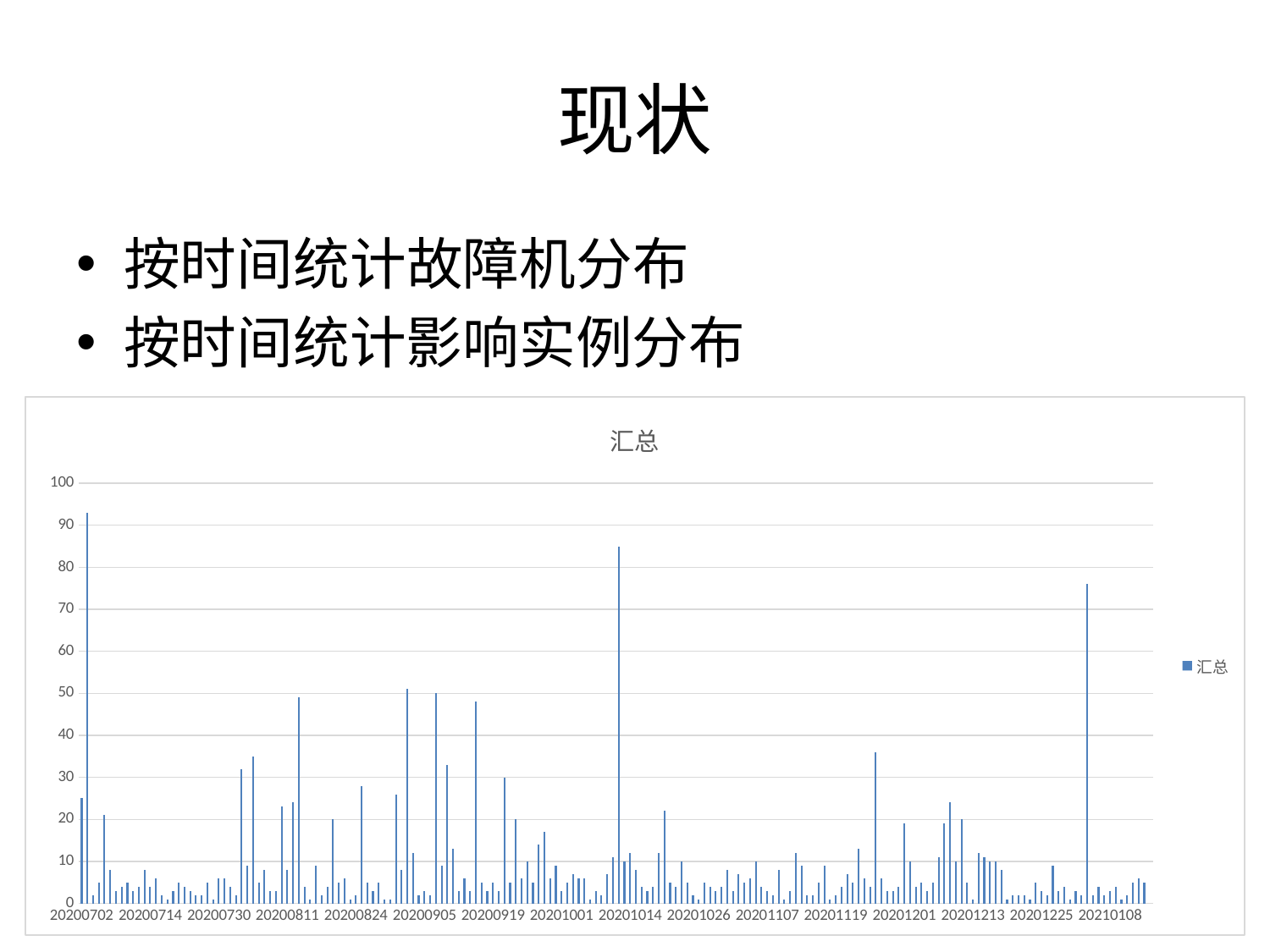

# 现状
按时间统计故障机分布
按时间统计影响实例分布

### Chart:

| Category | 汇总 |
|---|---|
| 20200702 | 25.0 |
| 20200703 | 93.0 |
| 20200704 | 2.0 |
| 20200705 | 5.0 |
| 20200706 | 21.0 |
| 20200707 | 8.0 |
| 20200708 | 3.0 |
| 20200709 | 4.0 |
| 20200710 | 5.0 |
| 20200711 | 3.0 |
| 20200712 | 4.0 |
| 20200713 | 8.0 |
| 20200714 | 4.0 |
| 20200715 | 6.0 |
| 20200716 | 2.0 |
| 20200717 | 1.0 |
| 20200718 | 3.0 |
| 20200720 | 5.0 |
| 20200721 | 4.0 |
| 20200722 | 3.0 |
| 20200724 | 2.0 |
| 20200725 | 2.0 |
| 20200726 | 5.0 |
| 20200727 | 1.0 |
| 20200730 | 6.0 |
| 20200731 | 6.0 |
| 20200801 | 4.0 |
| 20200802 | 2.0 |
| 20200803 | 32.0 |
| 20200804 | 9.0 |
| 20200805 | 35.0 |
| 20200806 | 5.0 |
| 20200807 | 8.0 |
| 20200808 | 3.0 |
| 20200809 | 3.0 |
| 20200810 | 23.0 |
| 20200811 | 8.0 |
| 20200812 | 24.0 |
| 20200813 | 49.0 |
| 20200814 | 4.0 |
| 20200815 | 1.0 |
| 20200817 | 9.0 |
| 20200818 | 2.0 |
| 20200819 | 4.0 |
| 20200820 | 20.0 |
| 20200821 | 5.0 |
| 20200822 | 6.0 |
| 20200823 | 1.0 |
| 20200824 | 2.0 |
| 20200825 | 28.0 |
| 20200826 | 5.0 |
| 20200827 | 3.0 |
| 20200828 | 5.0 |
| 20200829 | 1.0 |
| 20200830 | 1.0 |
| 20200831 | 26.0 |
| 20200901 | 8.0 |
| 20200902 | 51.0 |
| 20200903 | 12.0 |
| 20200904 | 2.0 |
| 20200905 | 3.0 |
| 20200906 | 2.0 |
| 20200907 | 50.0 |
| 20200908 | 9.0 |
| 20200909 | 33.0 |
| 20200910 | 13.0 |
| 20200912 | 3.0 |
| 20200914 | 6.0 |
| 20200915 | 3.0 |
| 20200916 | 48.0 |
| 20200917 | 5.0 |
| 20200918 | 3.0 |
| 20200919 | 5.0 |
| 20200920 | 3.0 |
| 20200921 | 30.0 |
| 20200922 | 5.0 |
| 20200923 | 20.0 |
| 20200924 | 6.0 |
| 20200925 | 10.0 |
| 20200926 | 5.0 |
| 20200927 | 14.0 |
| 20200928 | 17.0 |
| 20200929 | 6.0 |
| 20200930 | 9.0 |
| 20201001 | 3.0 |
| 20201002 | 5.0 |
| 20201003 | 7.0 |
| 20201004 | 6.0 |
| 20201005 | 6.0 |
| 20201006 | 1.0 |
| 20201007 | 3.0 |
| 20201008 | 2.0 |
| 20201009 | 7.0 |
| 20201010 | 11.0 |
| 20201012 | 85.0 |
| 20201013 | 10.0 |
| 20201014 | 12.0 |
| 20201015 | 8.0 |
| 20201016 | 4.0 |
| 20201017 | 3.0 |
| 20201018 | 4.0 |
| 20201019 | 12.0 |
| 20201020 | 22.0 |
| 20201021 | 5.0 |
| 20201022 | 4.0 |
| 20201023 | 10.0 |
| 20201024 | 5.0 |
| 20201025 | 2.0 |
| 20201026 | 1.0 |
| 20201027 | 5.0 |
| 20201028 | 4.0 |
| 20201029 | 3.0 |
| 20201030 | 4.0 |
| 20201031 | 8.0 |
| 20201101 | 3.0 |
| 20201102 | 7.0 |
| 20201103 | 5.0 |
| 20201104 | 6.0 |
| 20201105 | 10.0 |
| 20201106 | 4.0 |
| 20201107 | 3.0 |
| 20201108 | 2.0 |
| 20201109 | 8.0 |
| 20201110 | 1.0 |
| 20201111 | 3.0 |
| 20201112 | 12.0 |
| 20201113 | 9.0 |
| 20201114 | 2.0 |
| 20201115 | 2.0 |
| 20201116 | 5.0 |
| 20201117 | 9.0 |
| 20201118 | 1.0 |
| 20201119 | 2.0 |
| 20201120 | 4.0 |
| 20201121 | 7.0 |
| 20201122 | 5.0 |
| 20201123 | 13.0 |
| 20201124 | 6.0 |
| 20201125 | 4.0 |
| 20201126 | 36.0 |
| 20201127 | 6.0 |
| 20201128 | 3.0 |
| 20201129 | 3.0 |
| 20201130 | 4.0 |
| 20201201 | 19.0 |
| 20201202 | 10.0 |
| 20201203 | 4.0 |
| 20201204 | 5.0 |
| 20201205 | 3.0 |
| 20201206 | 5.0 |
| 20201207 | 11.0 |
| 20201208 | 19.0 |
| 20201209 | 24.0 |
| 20201210 | 10.0 |
| 20201211 | 20.0 |
| 20201212 | 5.0 |
| 20201213 | 1.0 |
| 20201214 | 12.0 |
| 20201215 | 11.0 |
| 20201216 | 10.0 |
| 20201217 | 10.0 |
| 20201218 | 8.0 |
| 20201219 | 1.0 |
| 20201220 | 2.0 |
| 20201221 | 2.0 |
| 20201222 | 2.0 |
| 20201223 | 1.0 |
| 20201224 | 5.0 |
| 20201225 | 3.0 |
| 20201226 | 2.0 |
| 20201228 | 9.0 |
| 20201229 | 3.0 |
| 20201231 | 4.0 |
| 20210101 | 1.0 |
| 20210102 | 3.0 |
| 20210103 | 2.0 |
| 20210104 | 76.0 |
| 20210105 | 2.0 |
| 20210106 | 4.0 |
| 20210107 | 2.0 |
| 20210108 | 3.0 |
| 20210109 | 4.0 |
| 20210110 | 1.0 |
| 20210111 | 2.0 |
| 20210112 | 5.0 |
| 20210113 | 6.0 |
| 20210114 | 5.0 |
| (空白) | None |